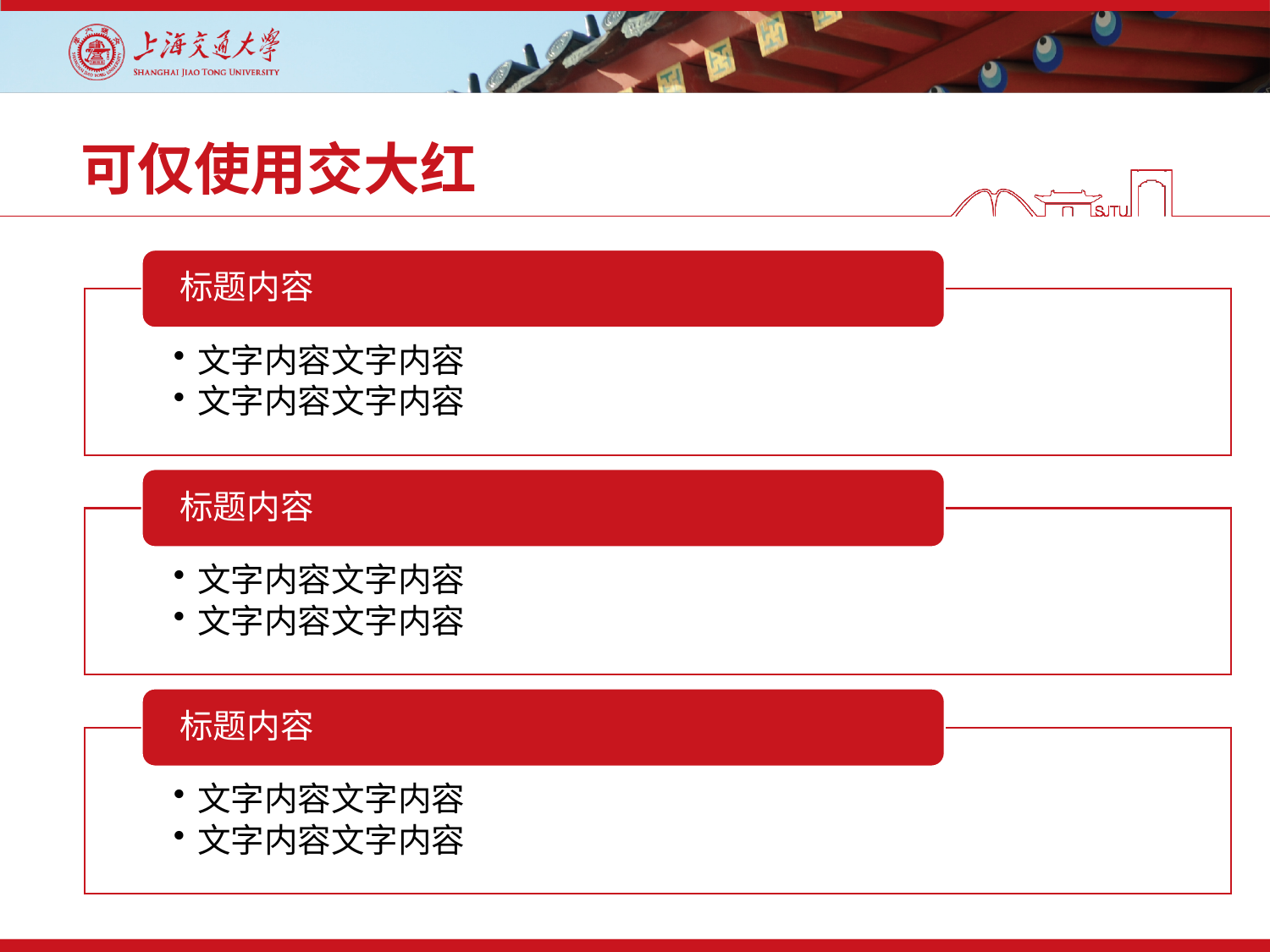

# 可仅使用交大红
文字内容文字内容
文字内容文字内容
标题内容
文字内容文字内容
文字内容文字内容
标题内容
文字内容文字内容
文字内容文字内容
标题内容